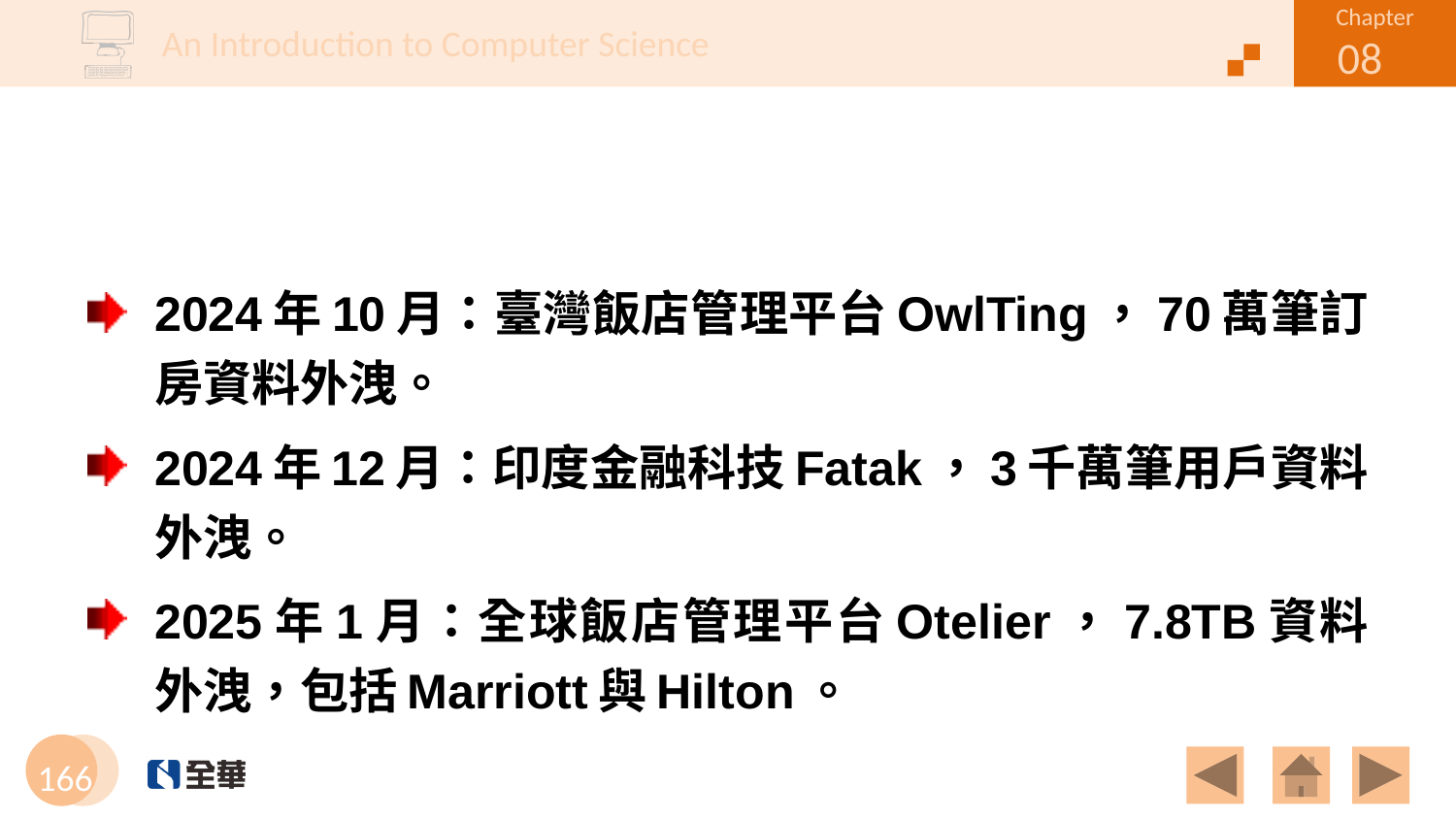

#
2024年10月：臺灣飯店管理平台OwlTing，70萬筆訂房資料外洩。
2024年12月：印度金融科技Fatak，3千萬筆用戶資料外洩。
2025年1月：全球飯店管理平台Otelier，7.8TB資料外洩，包括Marriott與Hilton。